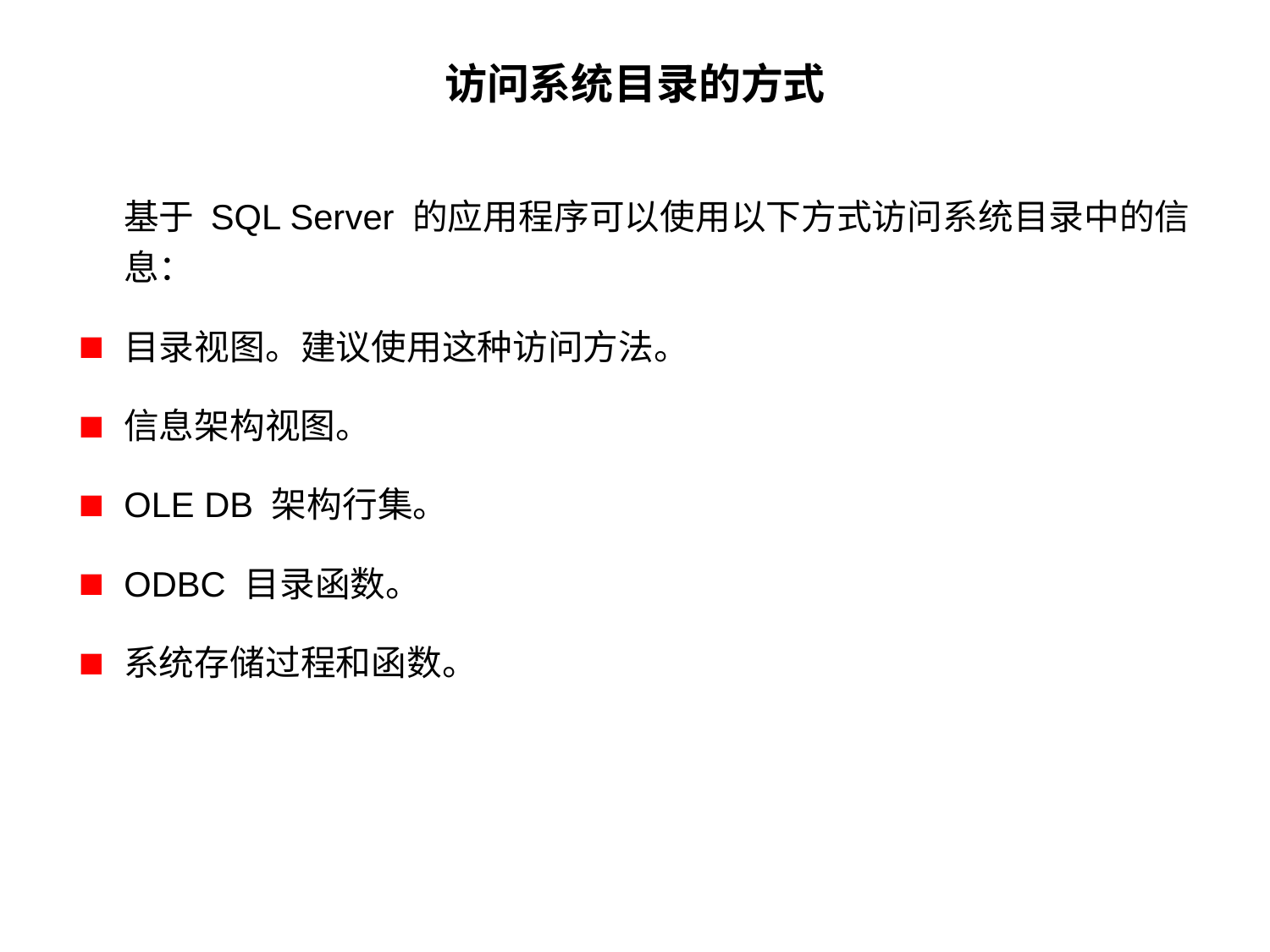

# 访问系统目录的方式
     基于 SQL Server 的应用程序可以使用以下方式访问系统目录中的信息：
目录视图。建议使用这种访问方法。
信息架构视图。
OLE DB 架构行集。
ODBC 目录函数。
系统存储过程和函数。